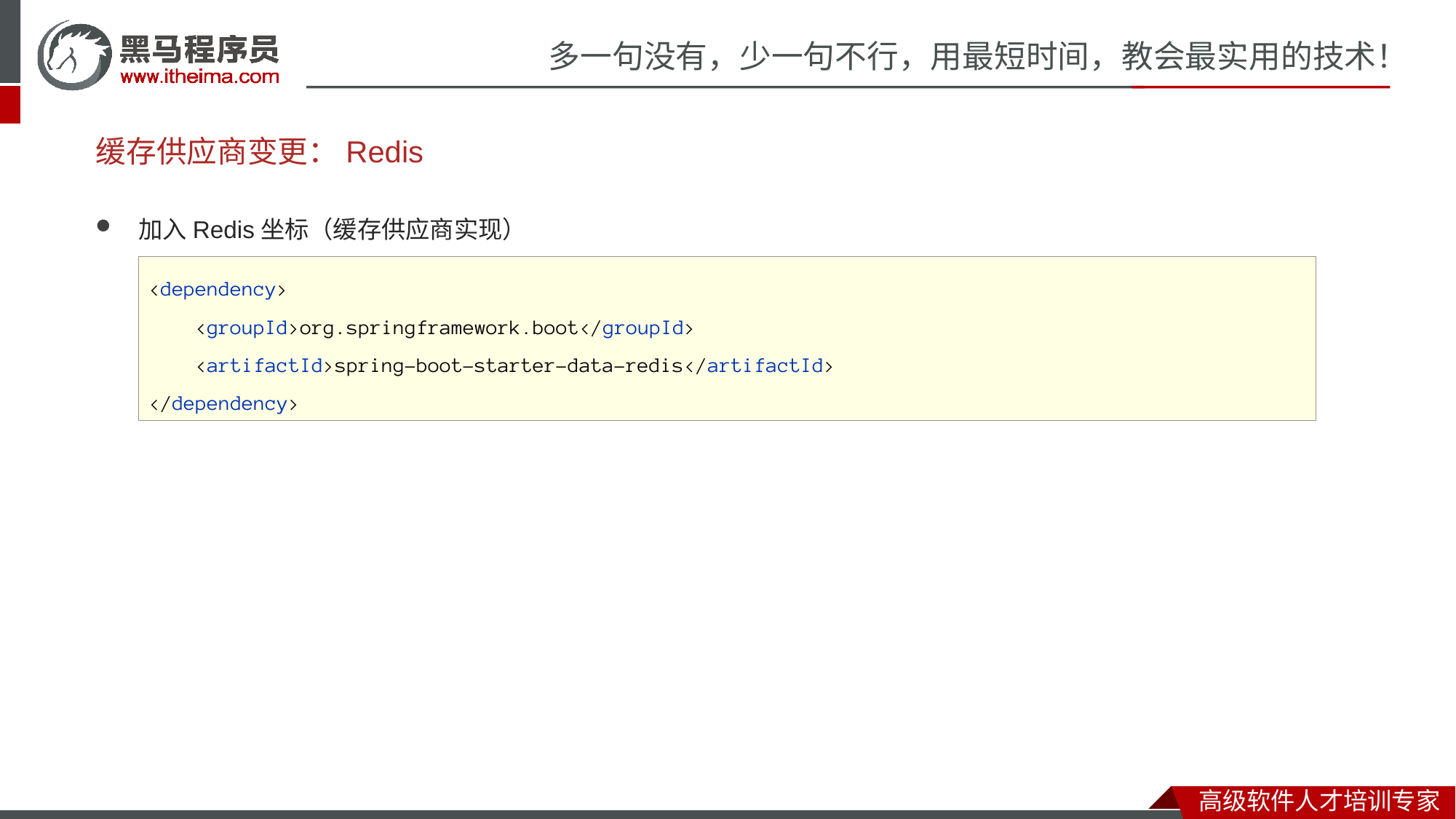

# 缓存供应商变更：Redis
加入Redis坐标（缓存供应商实现）
<dependency>
    <groupId>org.springframework.boot</groupId>
    <artifactId>spring-boot-starter-data-redis</artifactId>
</dependency>